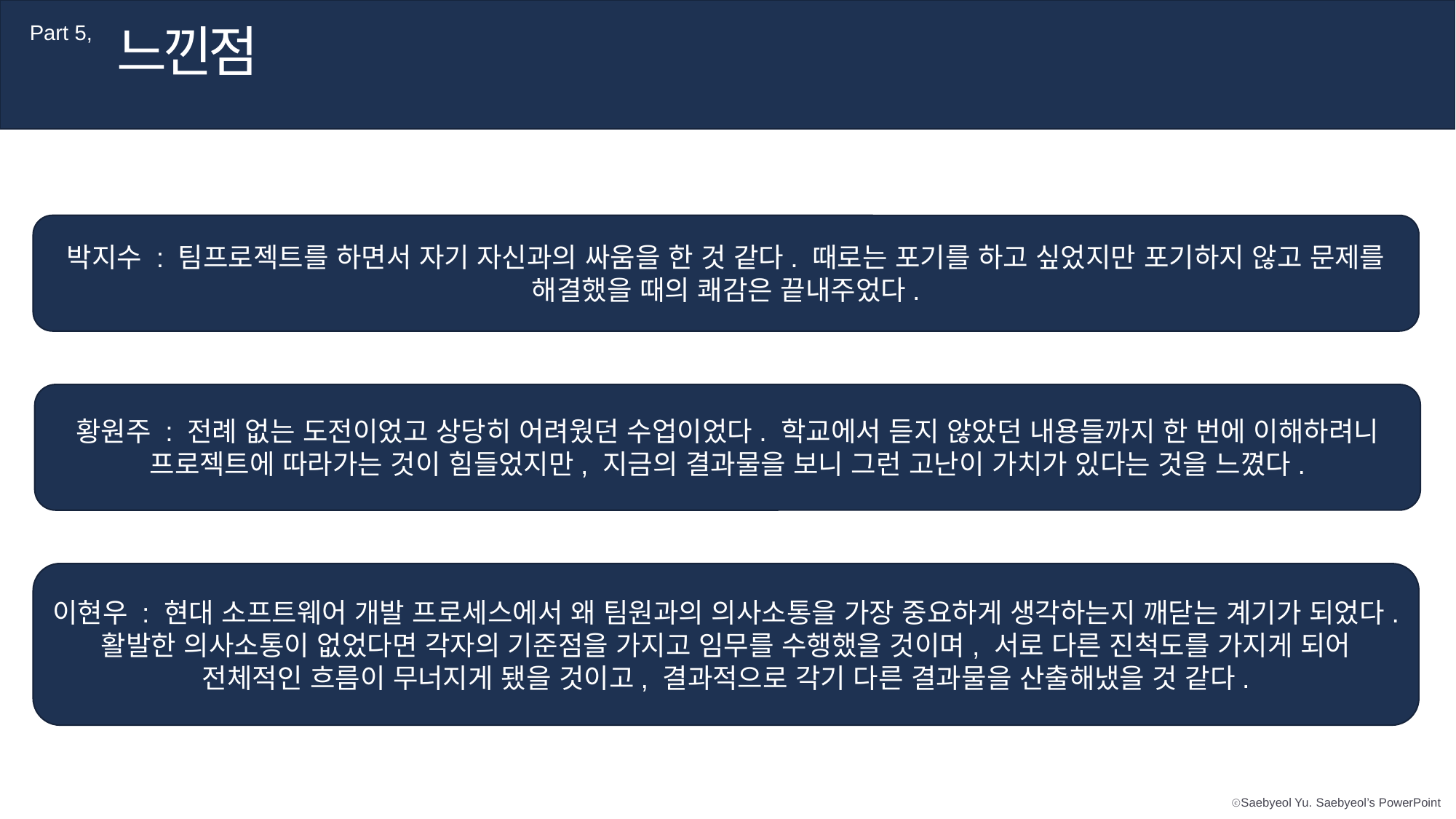

느낀점
Part 5,
박지수 : 팀프로젝트를 하면서 자기 자신과의 싸움을 한 것 같다. 때로는 포기를 하고 싶었지만 포기하지 않고 문제를 해결했을 때의 쾌감은 끝내주었다.
황원주 : 전례 없는 도전이었고 상당히 어려웠던 수업이었다. 학교에서 듣지 않았던 내용들까지 한 번에 이해하려니 프로젝트에 따라가는 것이 힘들었지만, 지금의 결과물을 보니 그런 고난이 가치가 있다는 것을 느꼈다.

이현우 : 현대 소프트웨어 개발 프로세스에서 왜 팀원과의 의사소통을 가장 중요하게 생각하는지 깨닫는 계기가 되었다. 활발한 의사소통이 없었다면 각자의 기준점을 가지고 임무를 수행했을 것이며, 서로 다른 진척도를 가지게 되어 전체적인 흐름이 무너지게 됐을 것이고, 결과적으로 각기 다른 결과물을 산출해냈을 것 같다.